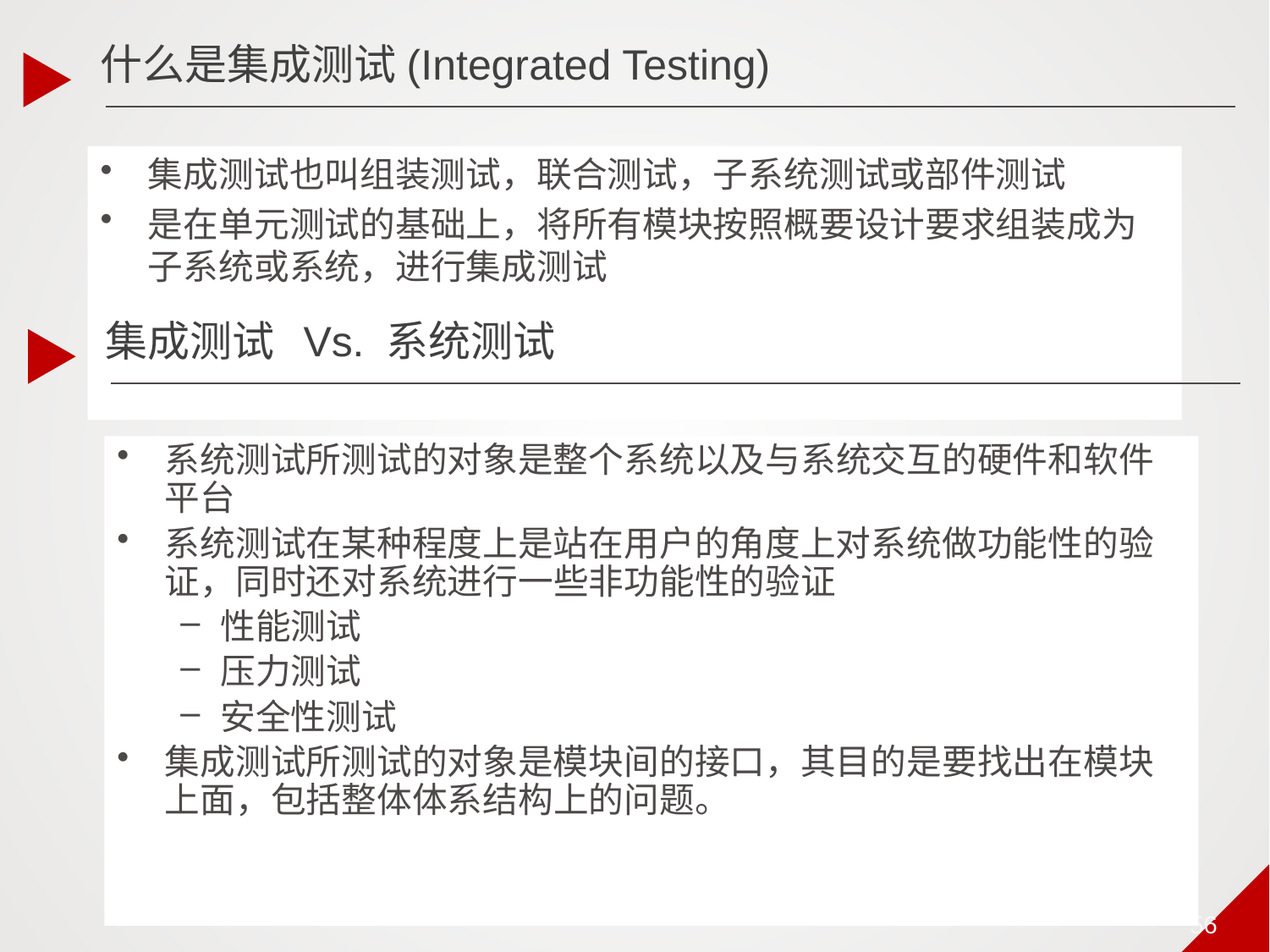

# 什么是集成测试(Integrated Testing)

集成测试也叫组装测试，联合测试，子系统测试或部件测试
是在单元测试的基础上，将所有模块按照概要设计要求组装成为子系统或系统，进行集成测试

集成测试  Vs. 系统测试

系统测试所测试的对象是整个系统以及与系统交互的硬件和软件平台
系统测试在某种程度上是站在用户的角度上对系统做功能性的验证，同时还对系统进行一些非功能性的验证
性能测试
压力测试
安全性测试
集成测试所测试的对象是模块间的接口，其目的是要找出在模块上面，包括整体体系结构上的问题。